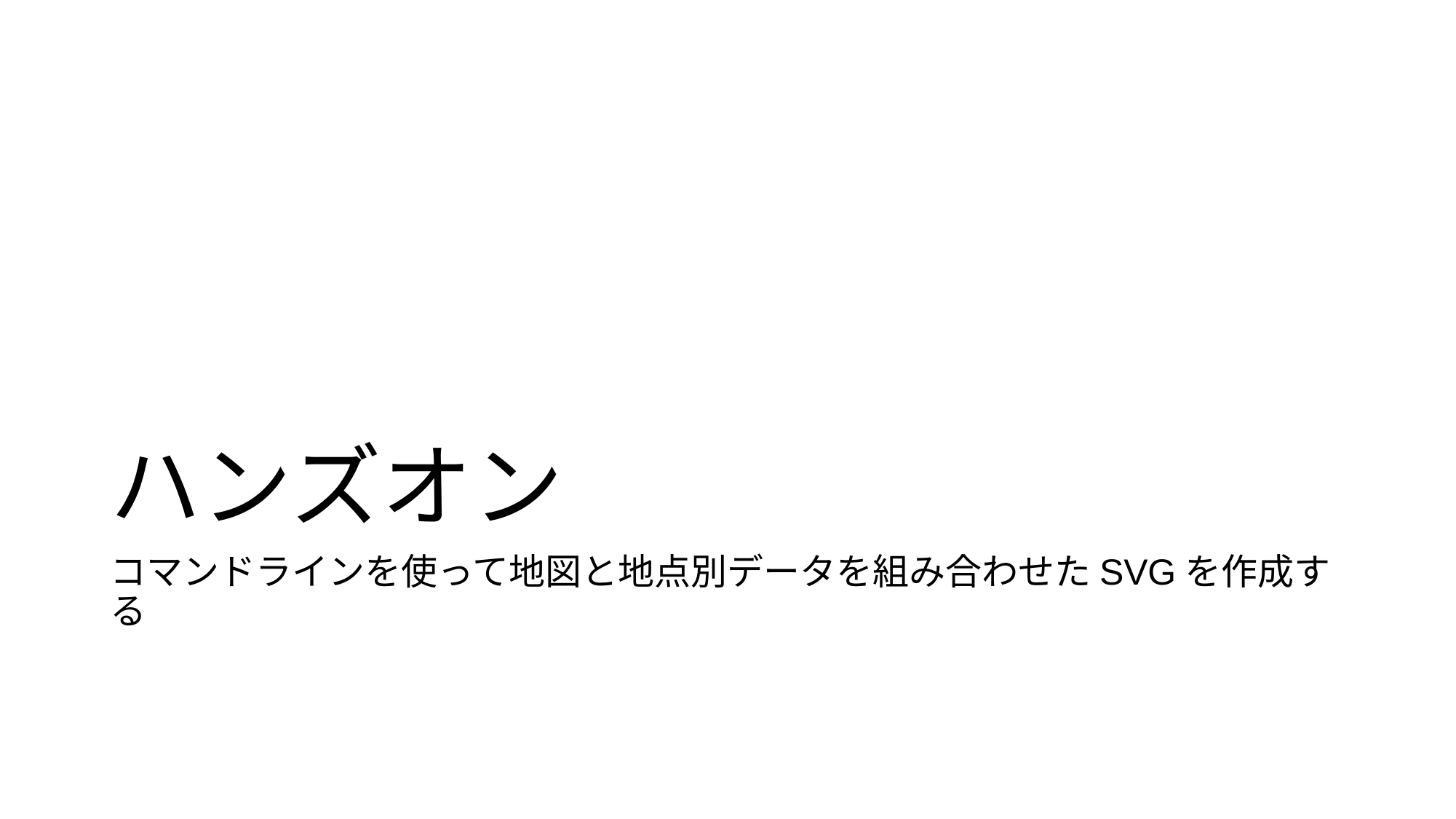

# ハンズオン
コマンドラインを使って地図と地点別データを組み合わせたSVGを作成する